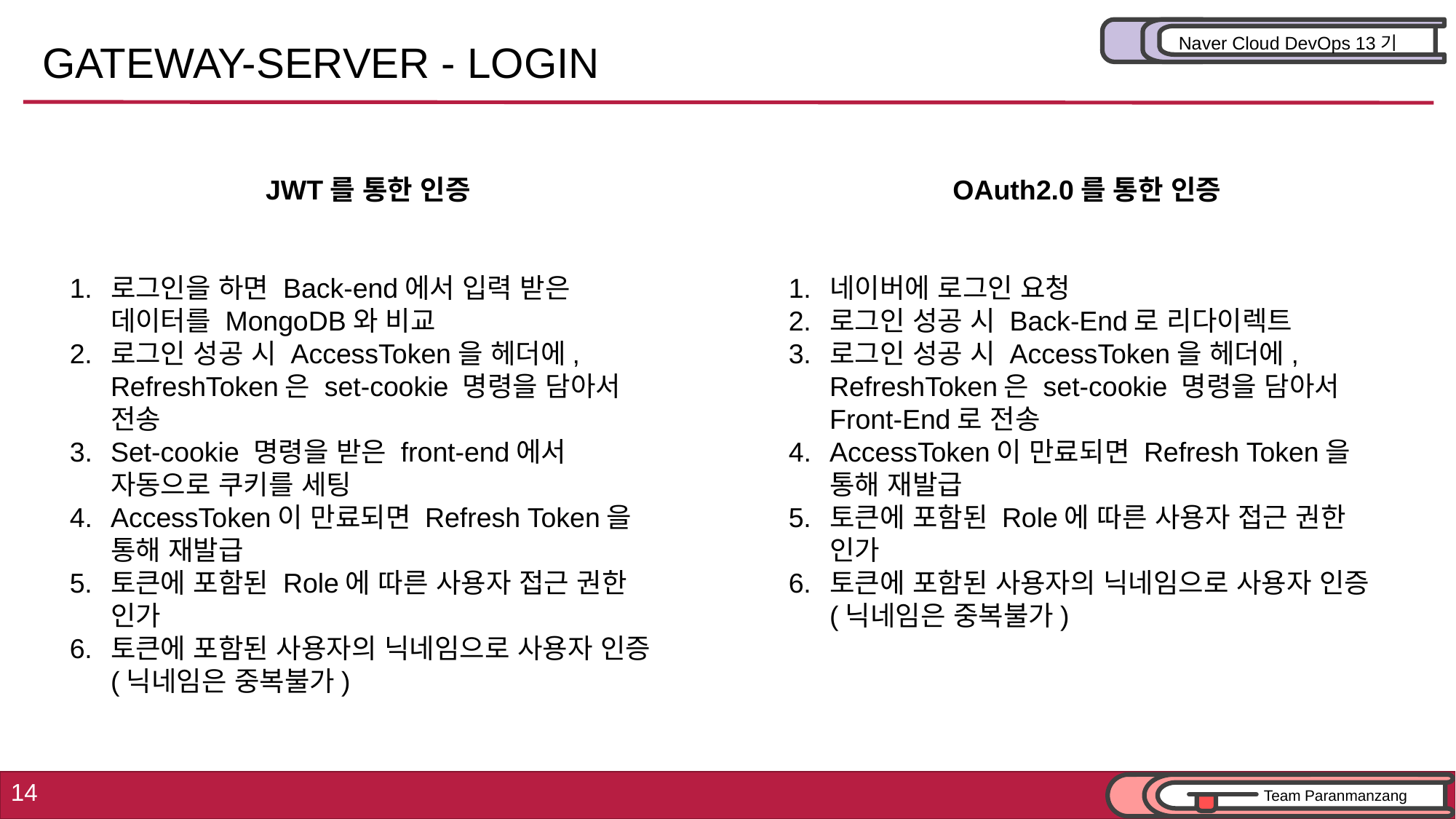

GATEWAY-SERVER - LOGIN
JWT를 통한 인증

로그인을 하면 Back-end에서 입력 받은 데이터를 MongoDB와 비교
로그인 성공 시 AccessToken을 헤더에, RefreshToken은 set-cookie 명령을 담아서 전송
Set-cookie 명령을 받은 front-end에서 자동으로 쿠키를 세팅
AccessToken이 만료되면 Refresh Token을 통해 재발급
토큰에 포함된 Role에 따른 사용자 접근 권한 인가
토큰에 포함된 사용자의 닉네임으로 사용자 인증(닉네임은 중복불가)
OAuth2.0를 통한 인증

네이버에 로그인 요청
로그인 성공 시 Back-End로 리다이렉트
로그인 성공 시 AccessToken을 헤더에, RefreshToken은 set-cookie 명령을 담아서 Front-End로 전송
AccessToken이 만료되면 Refresh Token을 통해 재발급
토큰에 포함된 Role에 따른 사용자 접근 권한 인가
토큰에 포함된 사용자의 닉네임으로 사용자 인증(닉네임은 중복불가)